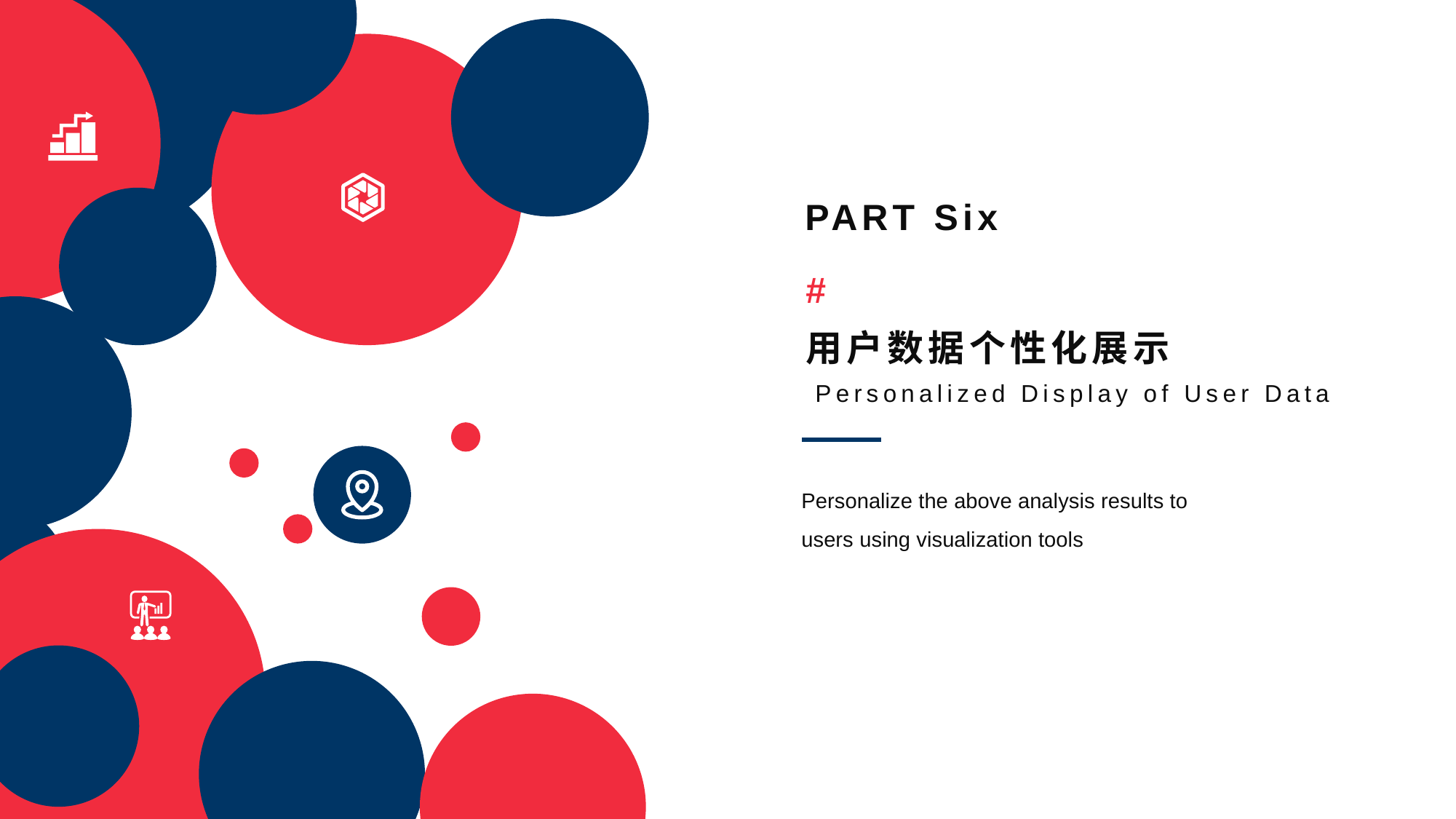

PART Six
#

用户数据个性化展示
Personalized Display of User Data

Personalize the above analysis results to
users using visualization tools